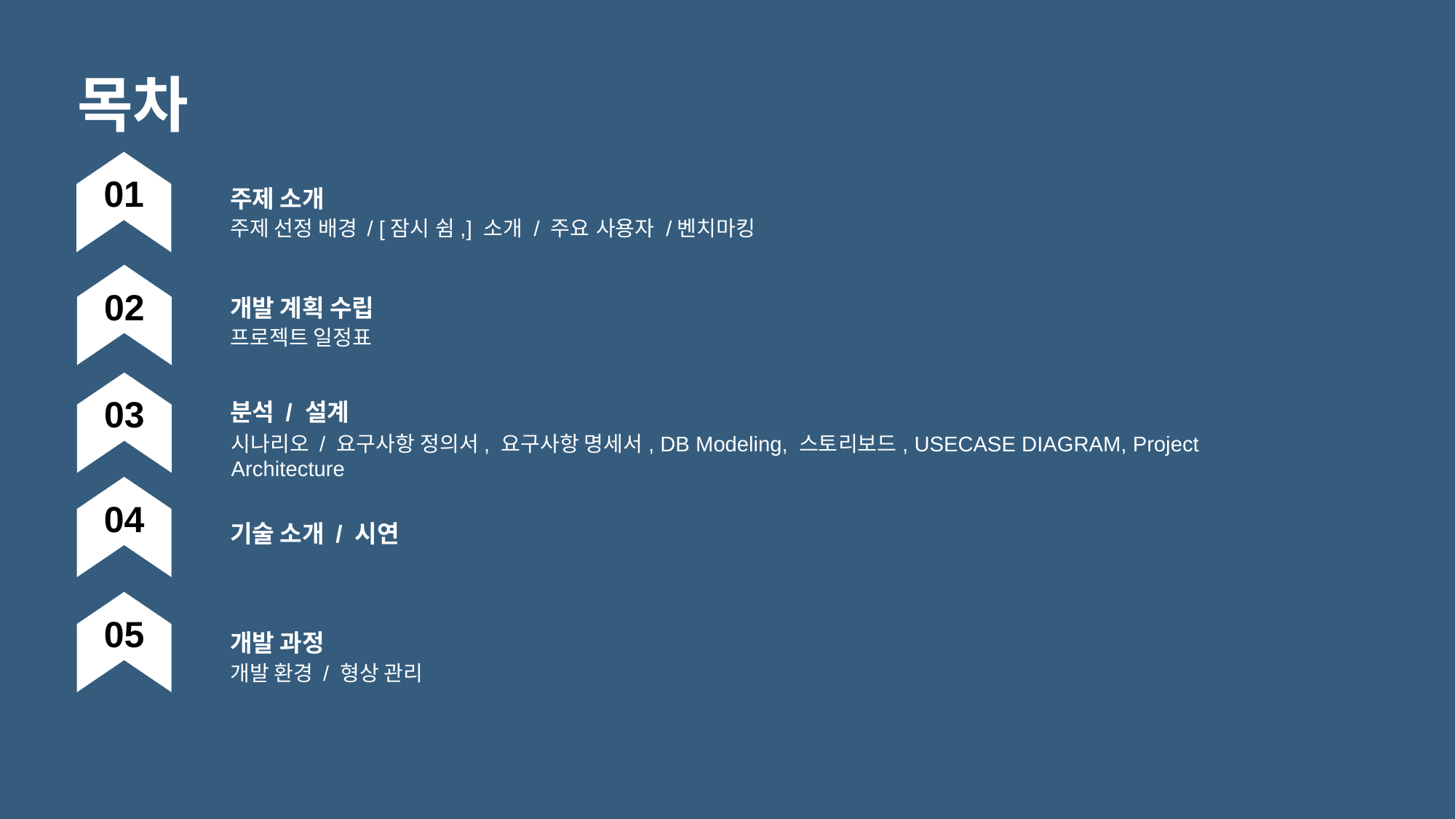

목차

01
주제 소개
주제 선정 배경 / [잠시 쉼,] 소개 / 주요 사용자 /벤치마킹

02
개발 계획 수립
프로젝트 일정표

03
분석 / 설계
시나리오 / 요구사항 정의서, 요구사항 명세서, DB Modeling, 스토리보드, USECASE DIAGRAM, Project Architecture

04
기술 소개 / 시연

05
개발 과정
개발 환경 / 형상 관리